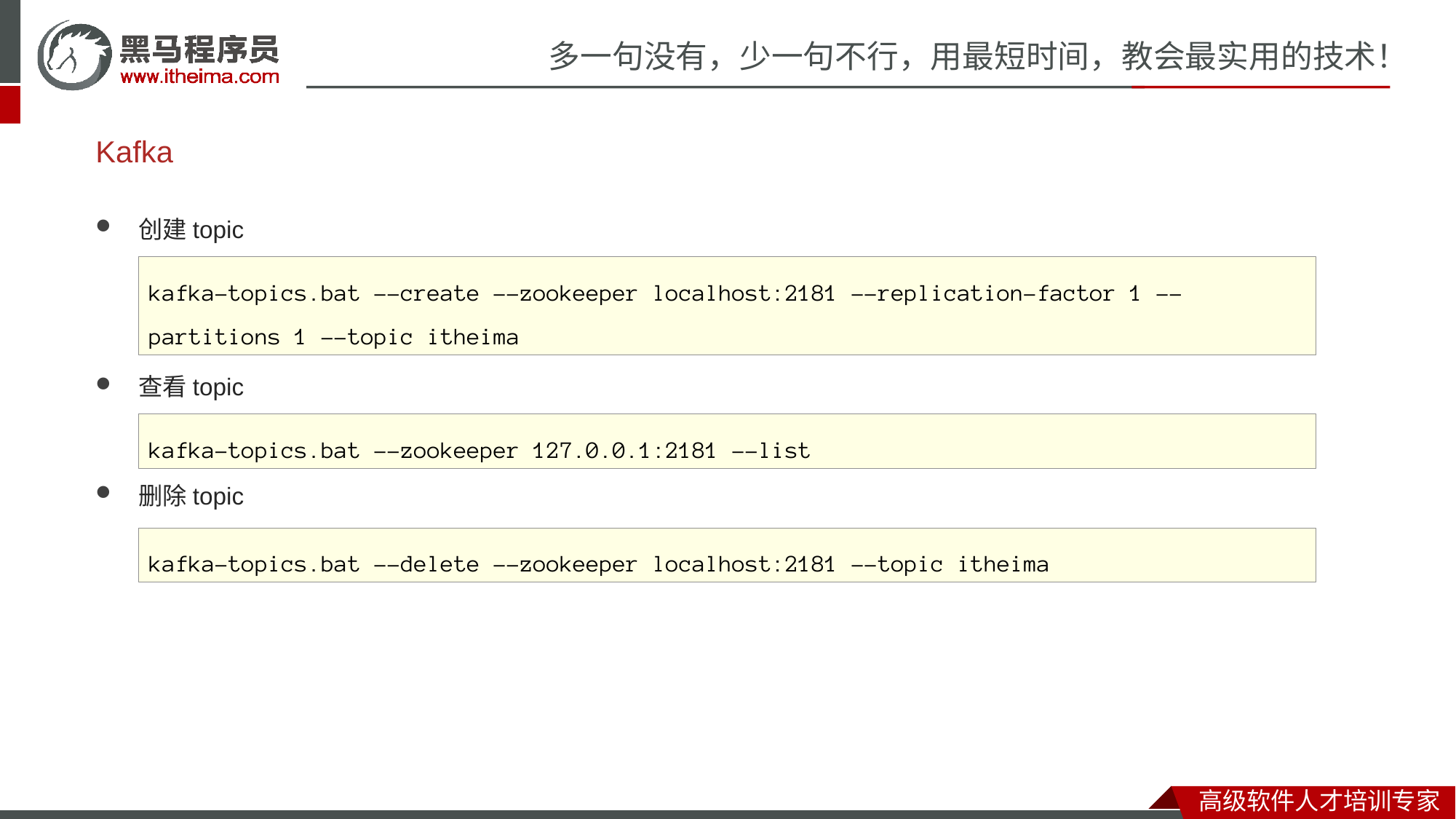

# Kafka
创建topic

查看topic

删除topic

kafka-topics.bat --create --zookeeper localhost:2181 --replication-factor 1 --partitions 1 --topic itheima
kafka-topics.bat --zookeeper 127.0.0.1:2181 --list
kafka-topics.bat --delete --zookeeper localhost:2181 --topic itheima